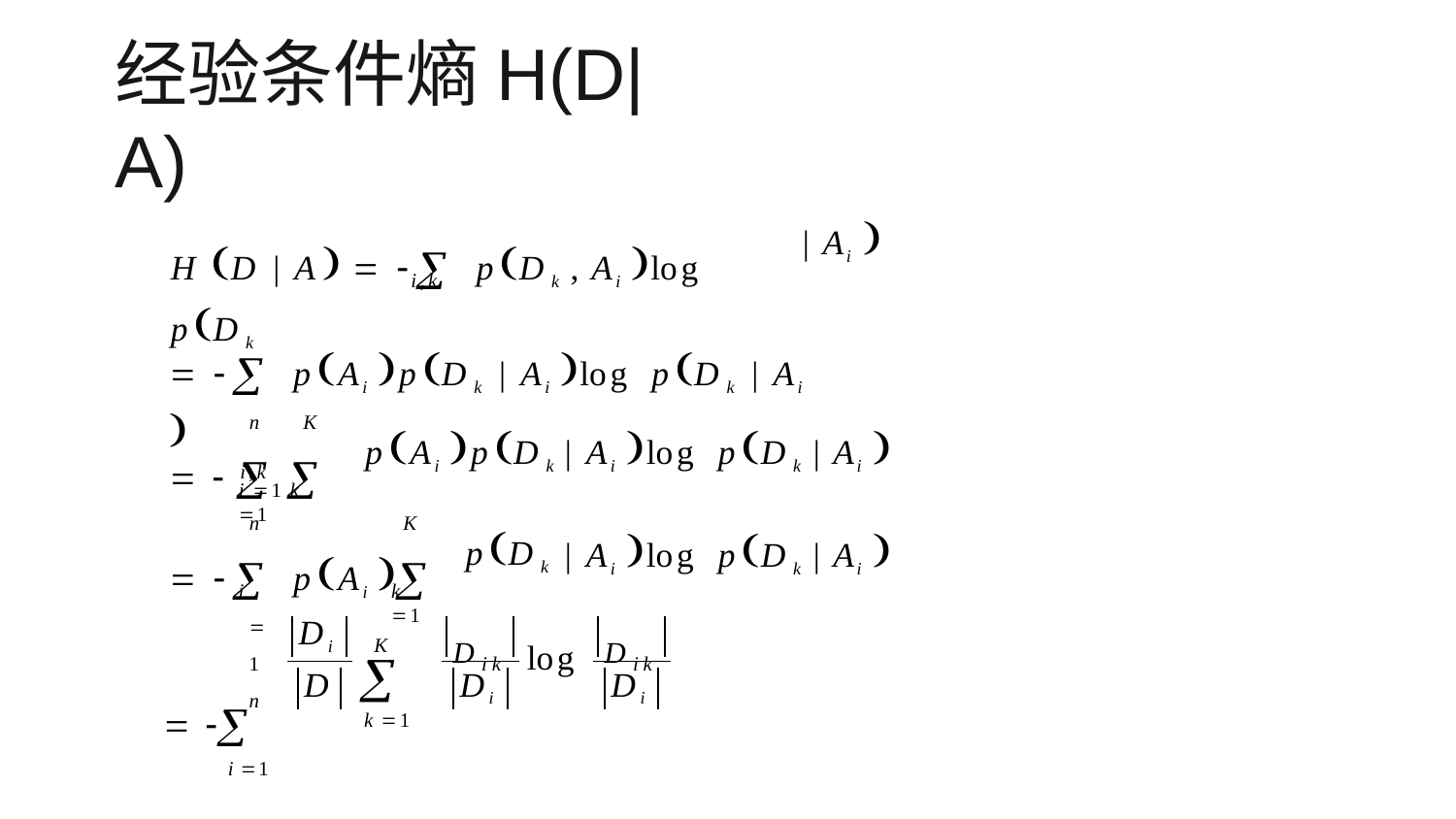

# 经验条件熵H(D|A)
H (D | A) = −∑ p(Dk , Ai )log  p(Dk
| Ai )
i,k
= −∑ p(Ai )p(Dk   | Ai )log  p(Dk   | Ai  )
i,k
n	K
= −∑∑
p(Ai )p(Dk
| Ai  )log  p(Dk
| Ai  )log  p(Dk
| Ai )
| Ai )
i =1 k =1
n	K
= −∑ p(Ai )∑
p(Dk
i =1  n
= −∑
i =1
k =1
K
∑
k =1
Di

Dik
Dik
log
D
Di
Di